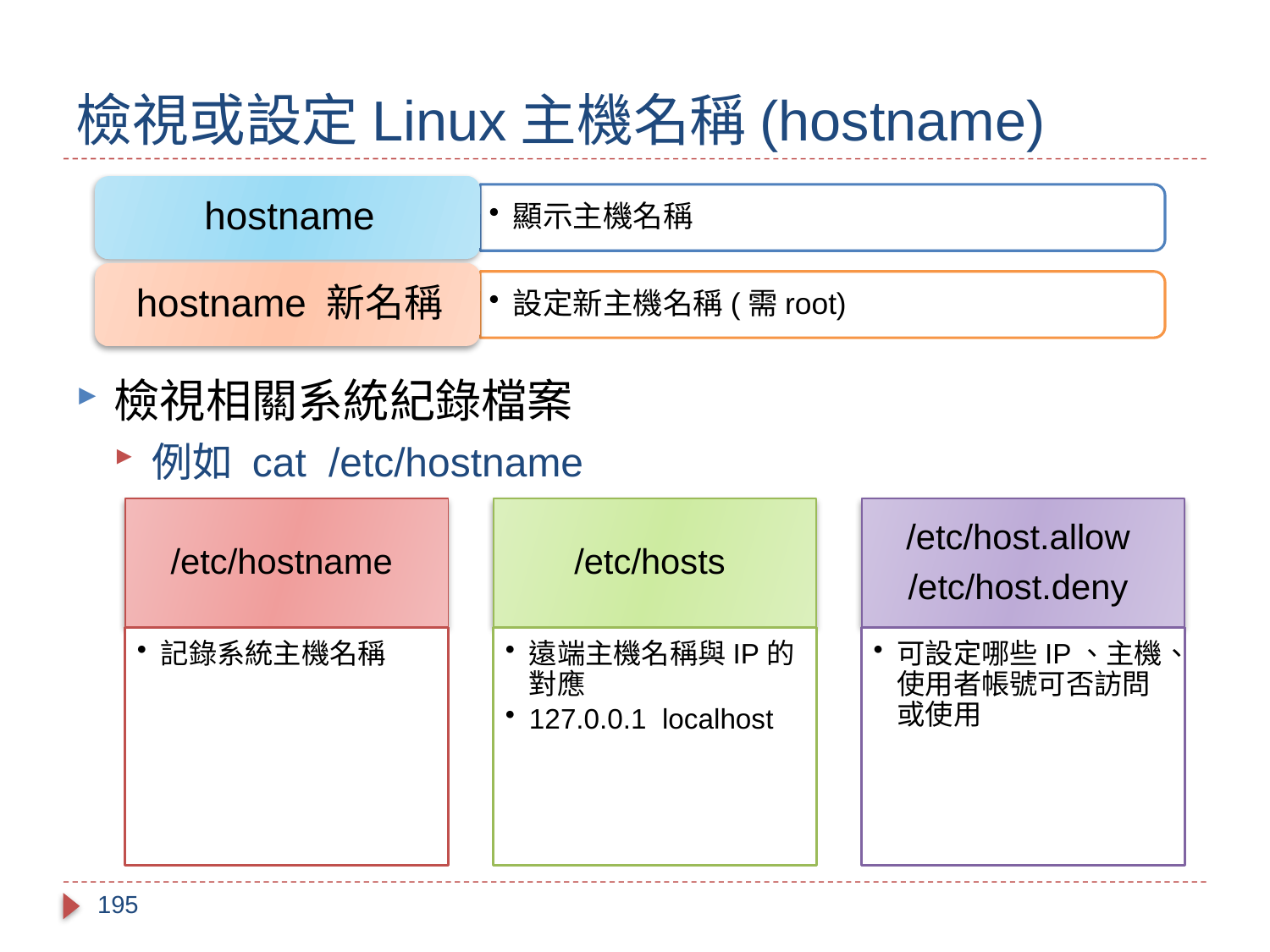

# 檢視或設定Linux主機名稱(hostname)

檢視相關系統紀錄檔案
例如 cat  /etc/hostname
顯示主機名稱
hostname
設定新主機名稱(需root)
hostname 新名稱
/etc/hostname
記錄系統主機名稱
/etc/hosts
遠端主機名稱與IP的對應
127.0.0.1  localhost
/etc/host.allow
/etc/host.deny
可設定哪些IP、主機、使用者帳號可否訪問或使用
195